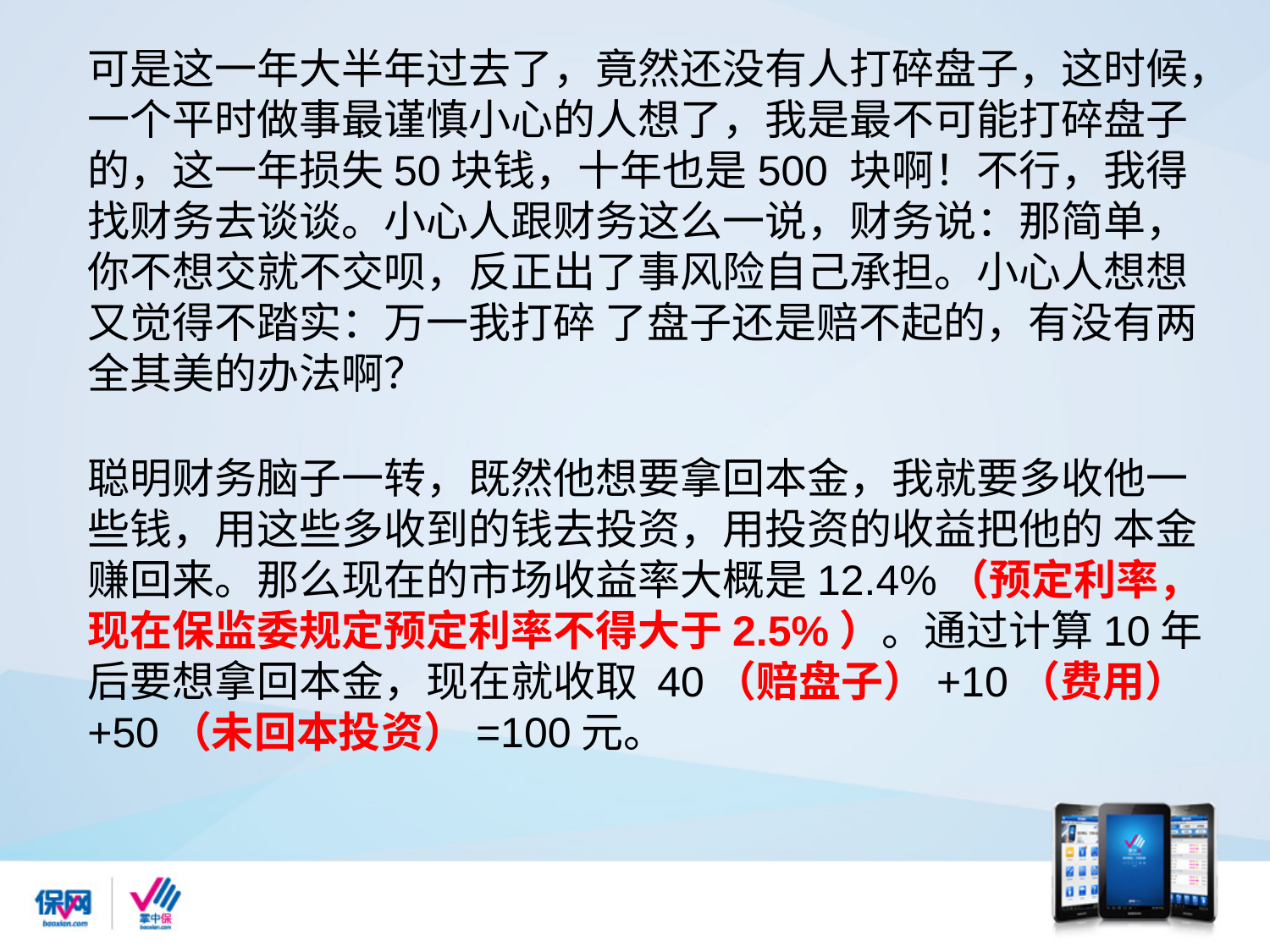

可是这一年大半年过去了，竟然还没有人打碎盘子，这时候，一个平时做事最谨慎小心的人想了，我是最不可能打碎盘子的，这一年损失50块钱，十年也是500 块啊！不行，我得找财务去谈谈。小心人跟财务这么一说，财务说：那简单，你不想交就不交呗，反正出了事风险自己承担。小心人想想又觉得不踏实：万一我打碎 了盘子还是赔不起的，有没有两全其美的办法啊？

聪明财务脑子一转，既然他想要拿回本金，我就要多收他一些钱，用这些多收到的钱去投资，用投资的收益把他的 本金赚回来。那么现在的市场收益率大概是12.4%（预定利率，现在保监委规定预定利率不得大于2.5%）。通过计算10年后要想拿回本金，现在就收取 40（赔盘子）+10（费用）+50（未回本投资）=100元。